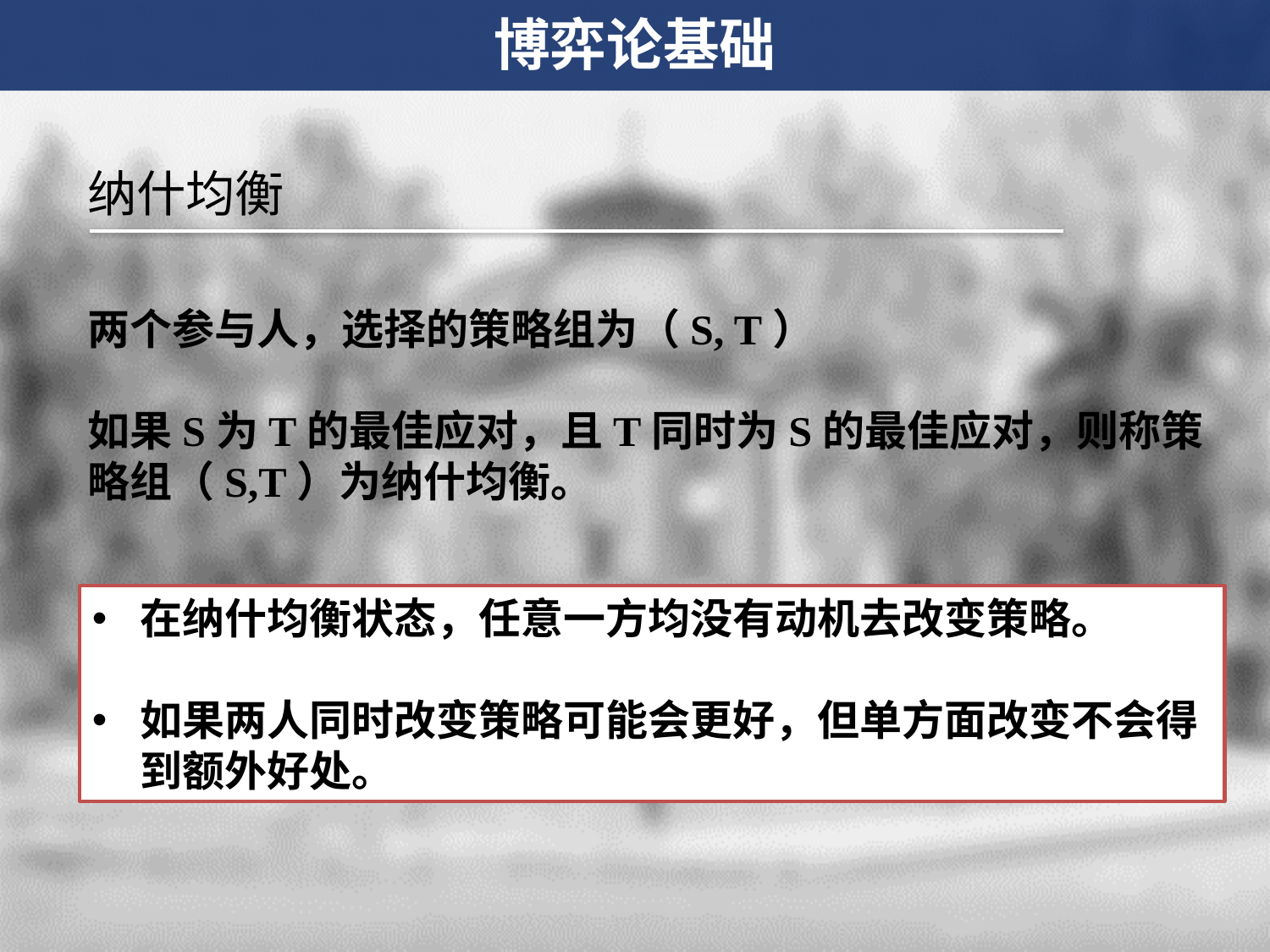

博弈论基础
纳什均衡
两个参与人，选择的策略组为（S, T）

如果S为T的最佳应对，且T同时为S的最佳应对，则称策略组（S,T）为纳什均衡。
在纳什均衡状态，任意一方均没有动机去改变策略。

如果两人同时改变策略可能会更好，但单方面改变不会得到额外好处。